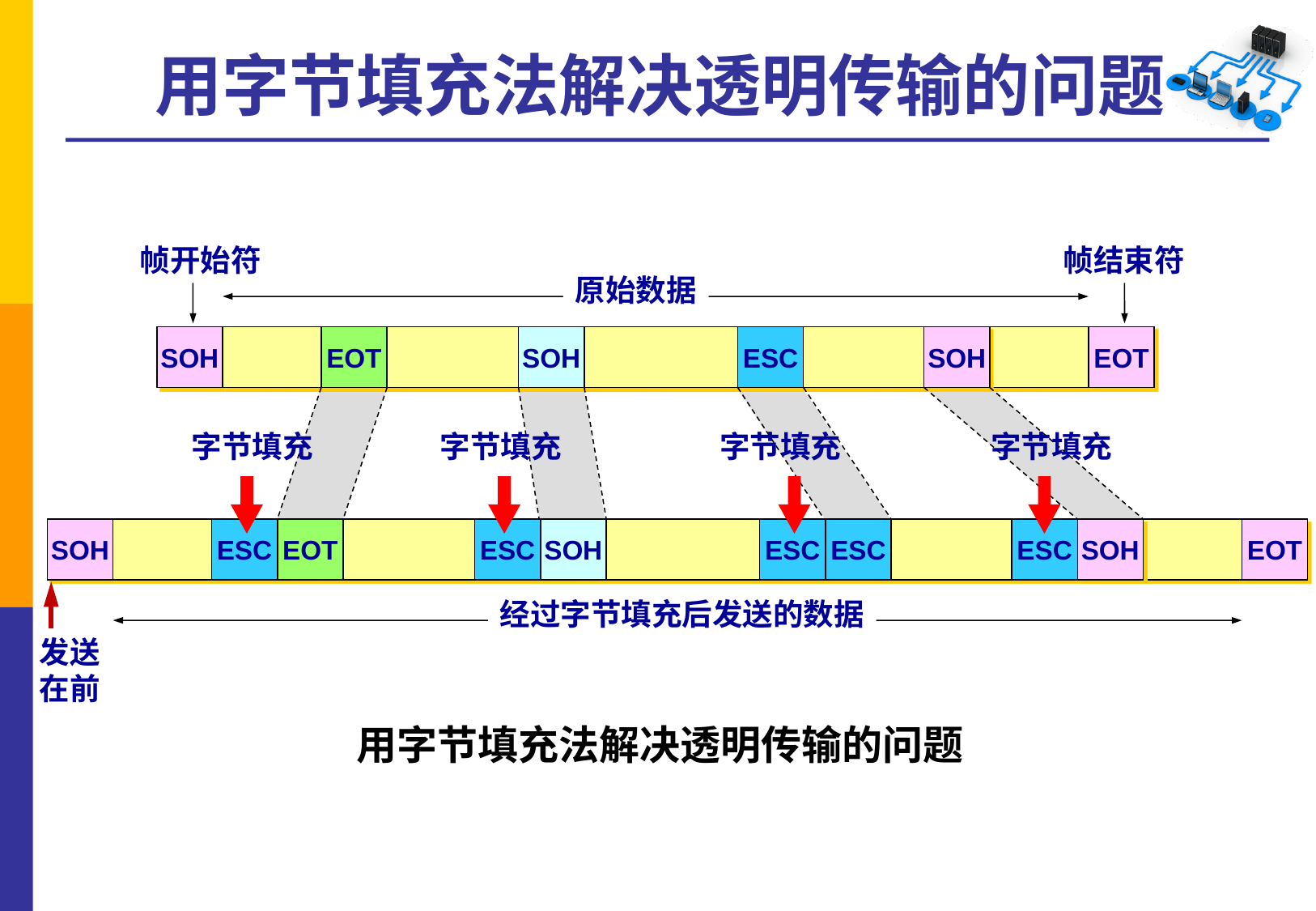

# 用字节填充法解决透明传输的问题
帧开始符
帧结束符
原始数据

SOH

EOT
SOH
ESC
SOH
EOT

字节填充
字节填充
字节填充
字节填充

SOH

ESC
EOT
ESC
SOH
ESC
ESC
ESC
SOH
EOT

经过字节填充后发送的数据

发送
在前
用字节填充法解决透明传输的问题